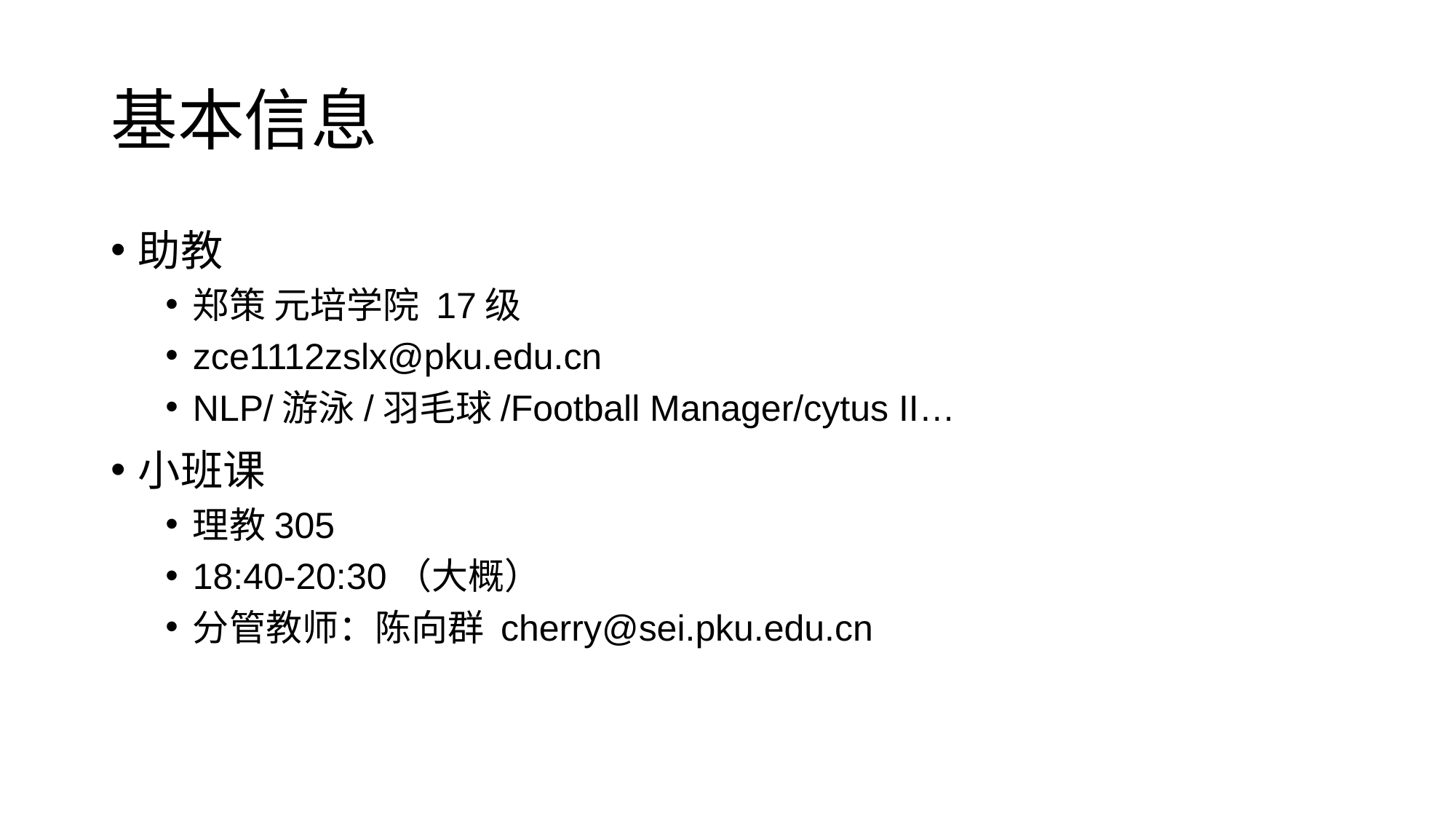

# 基本信息
助教
郑策 元培学院 17级
zce1112zslx@pku.edu.cn
NLP/游泳/羽毛球/Football Manager/cytus II…
小班课
理教305
18:40-20:30（大概）
分管教师：陈向群 cherry@sei.pku.edu.cn